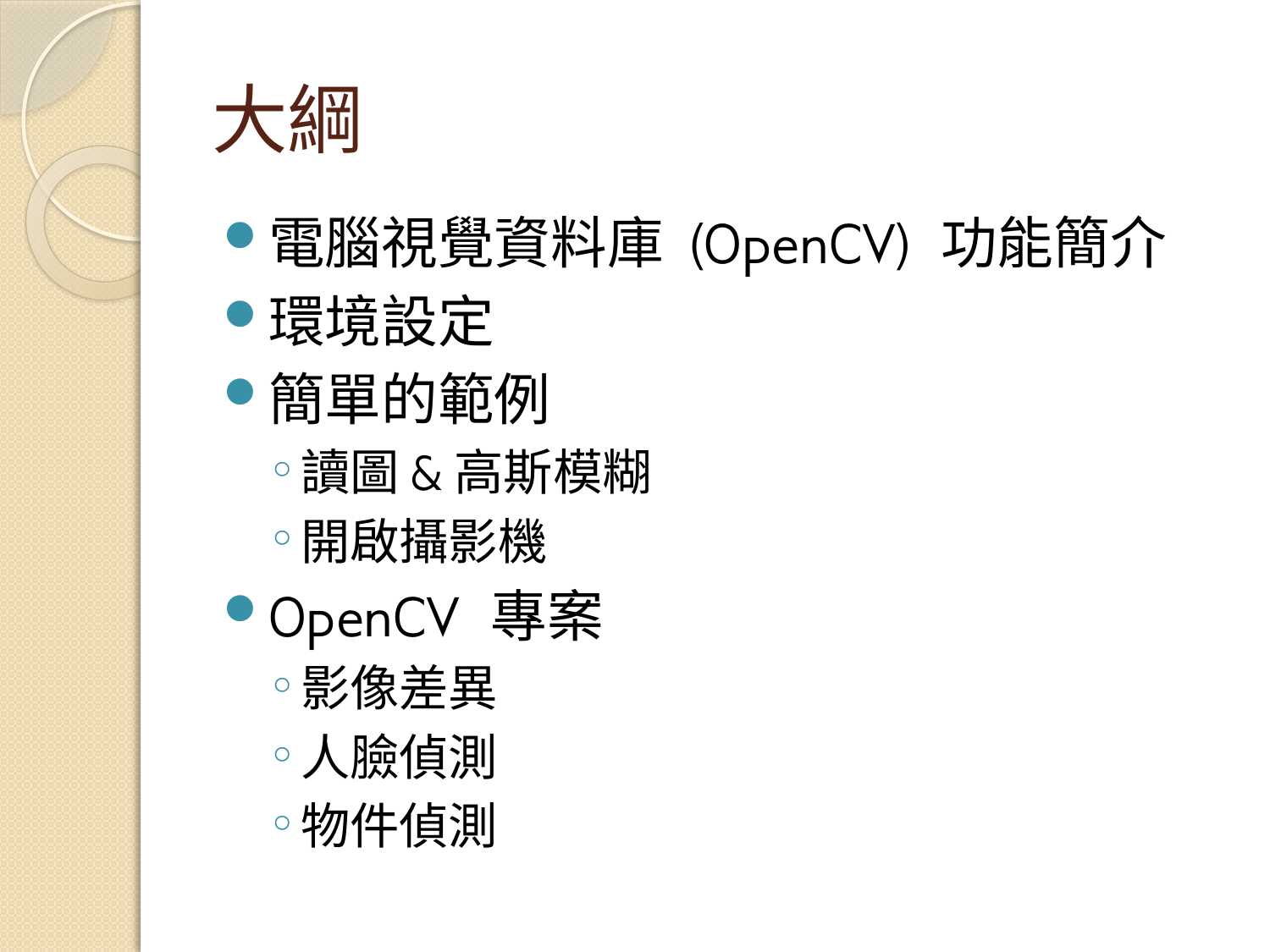

# 大綱
電腦視覺資料庫 (OpenCV) 功能簡介
環境設定
簡單的範例
讀圖&高斯模糊
開啟攝影機
OpenCV 專案
影像差異
人臉偵測
物件偵測